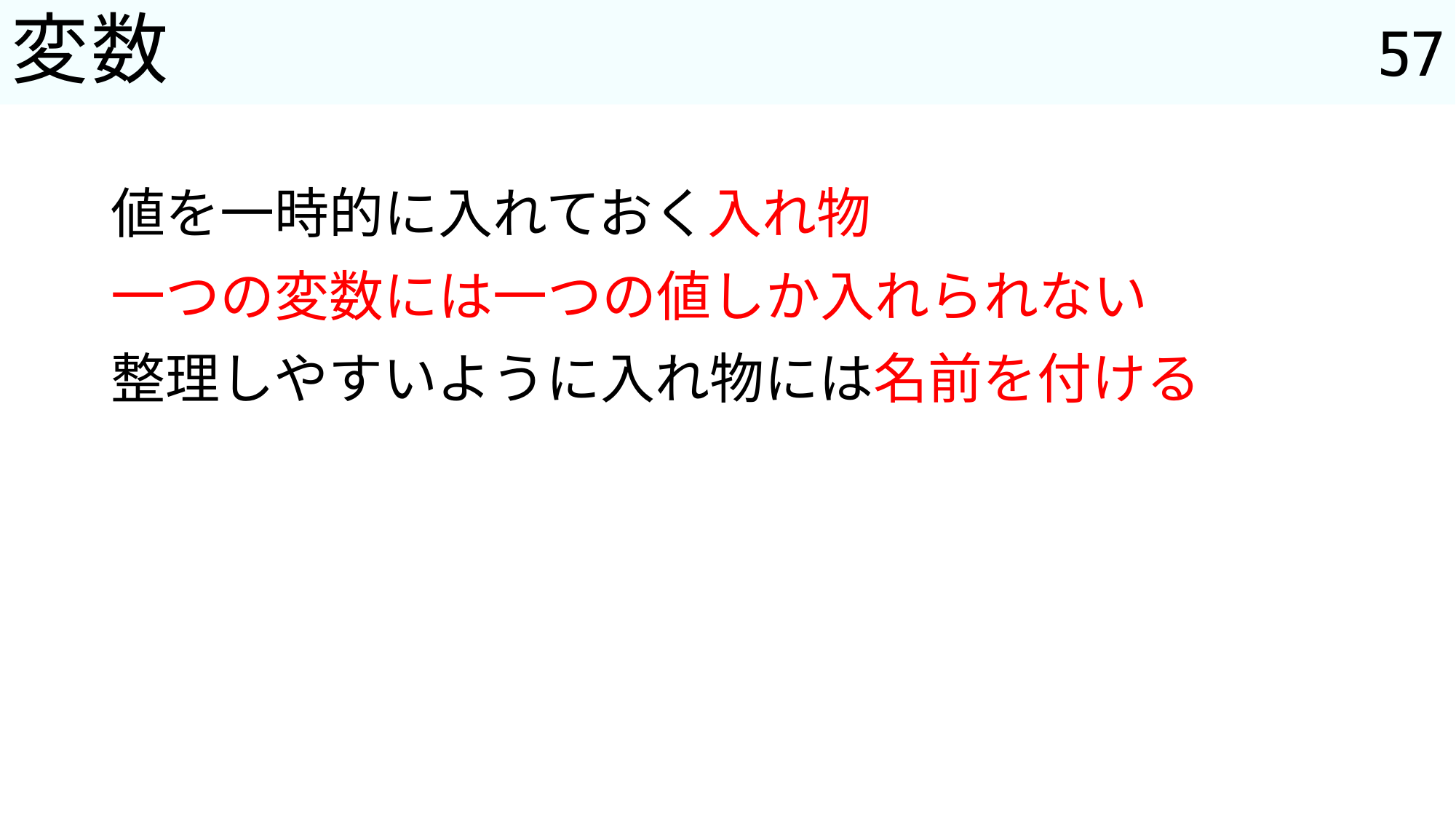

57
# 変数
値を一時的に入れておく入れ物
一つの変数には一つの値しか入れられない
整理しやすいように入れ物には名前を付ける